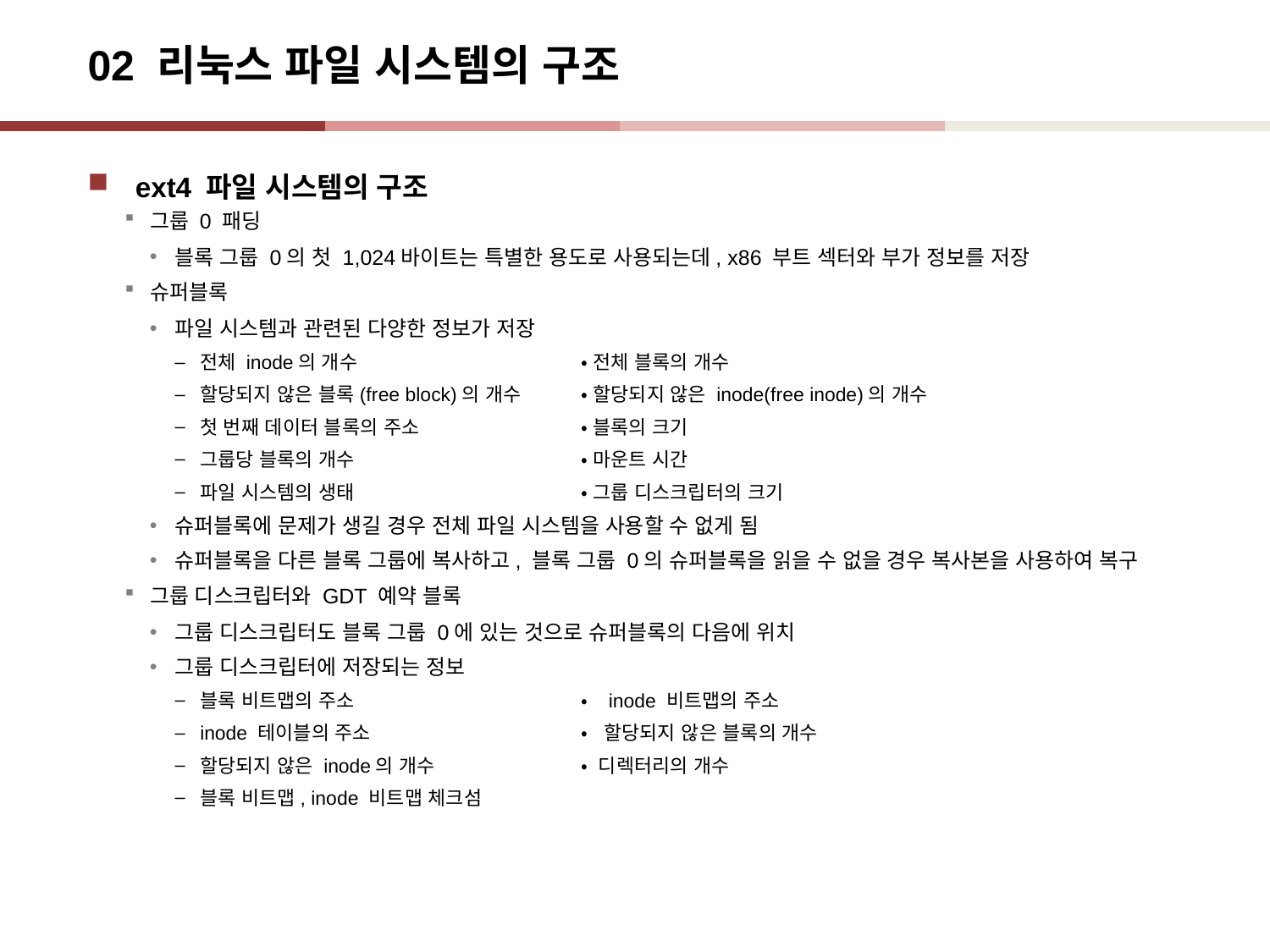

# 02 리눅스 파일 시스템의 구조
ext4 파일 시스템의 구조
그룹 0 패딩
블록 그룹 0의 첫 1,024바이트는 특별한 용도로 사용되는데, x86 부트 섹터와 부가 정보를 저장
슈퍼블록
파일 시스템과 관련된 다양한 정보가 저장
전체 inode의 개수                      	• 전체 블록의 개수
할당되지 않은 블록(free block)의 개수  	• 할당되지 않은 inode(free inode)의 개수
첫 번째 데이터 블록의 주소  		• 블록의 크기
그룹당 블록의 개수  		• 마운트 시간
파일 시스템의 생태  		• 그룹 디스크립터의 크기
슈퍼블록에 문제가 생길 경우 전체 파일 시스템을 사용할 수 없게 됨
슈퍼블록을 다른 블록 그룹에 복사하고, 블록 그룹 0의 슈퍼블록을 읽을 수 없을 경우 복사본을 사용하여 복구
그룹 디스크립터와 GDT 예약 블록
그룹 디스크립터도 블록 그룹 0에 있는 것으로 슈퍼블록의 다음에 위치
그룹 디스크립터에 저장되는 정보
블록 비트맵의 주소  		•   inode 비트맵의 주소
inode 테이블의 주소  		•   할당되지 않은 블록의 개수
할당되지 않은 inode의 개수  		•  디렉터리의 개수
블록 비트맵, inode 비트맵 체크섬